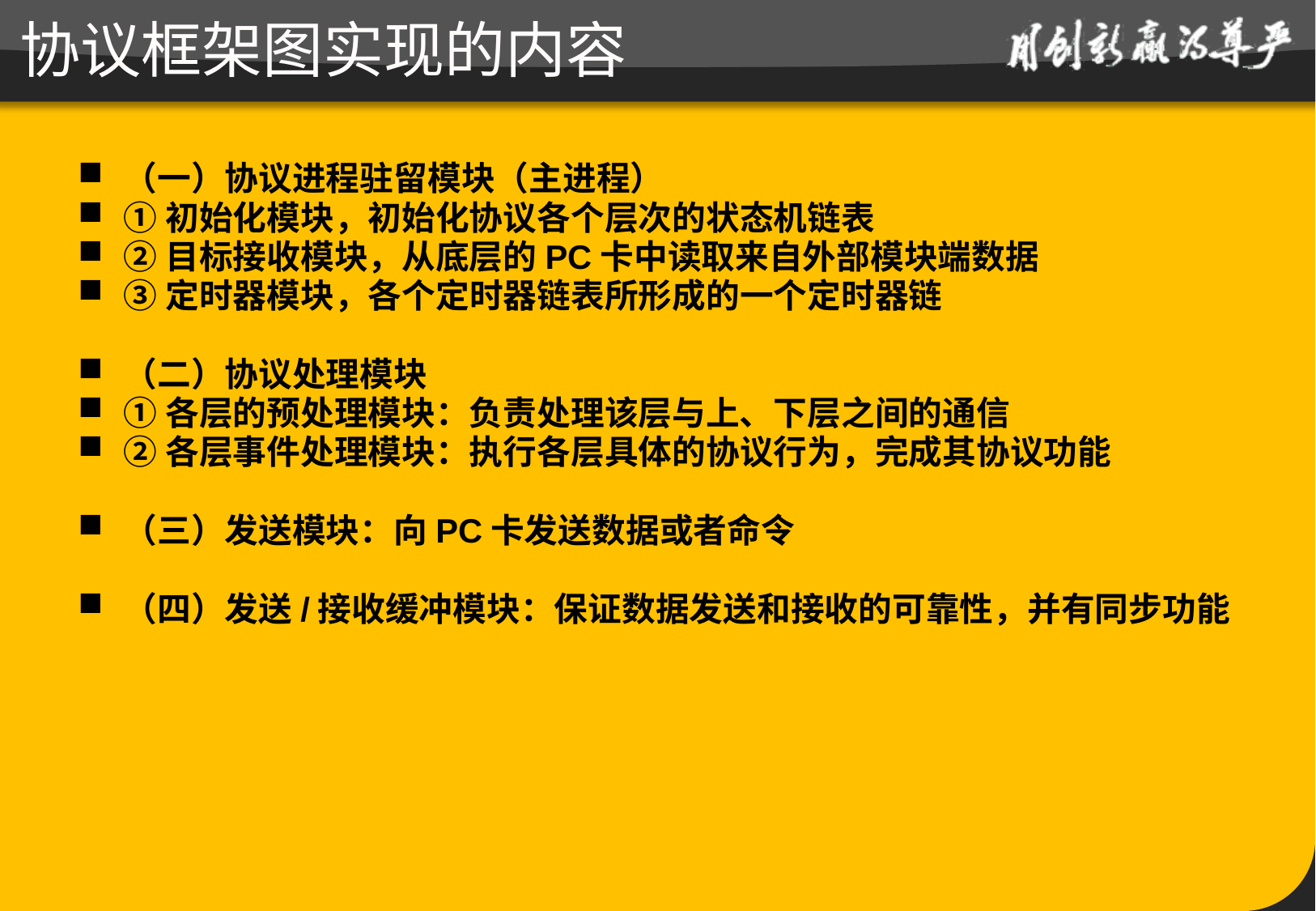

# 协议框架图实现的内容
（一）协议进程驻留模块（主进程）
①初始化模块，初始化协议各个层次的状态机链表
②目标接收模块，从底层的PC卡中读取来自外部模块端数据
③定时器模块，各个定时器链表所形成的一个定时器链

（二）协议处理模块
①各层的预处理模块：负责处理该层与上、下层之间的通信
②各层事件处理模块：执行各层具体的协议行为，完成其协议功能

（三）发送模块：向PC卡发送数据或者命令

（四）发送/接收缓冲模块：保证数据发送和接收的可靠性，并有同步功能